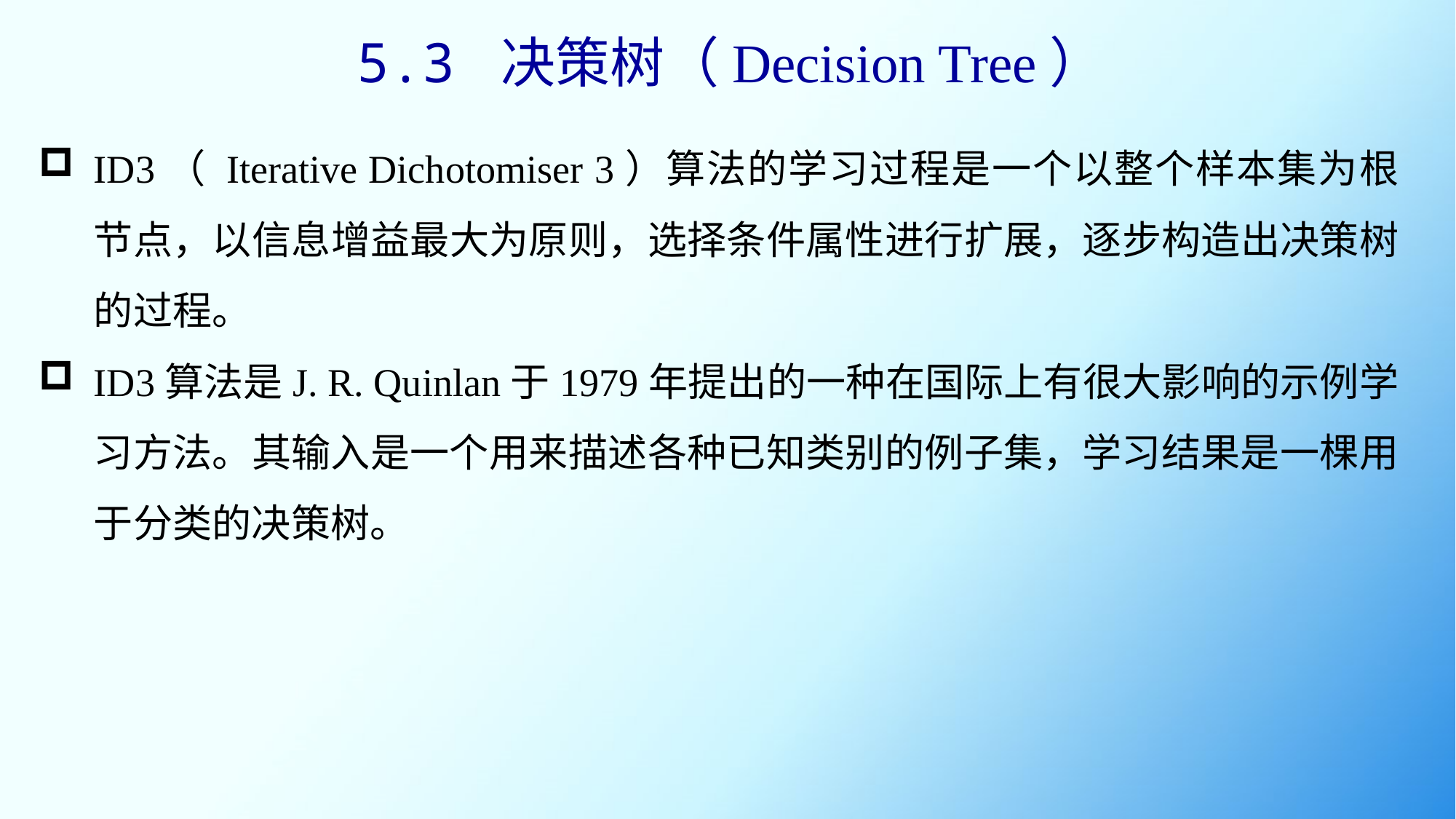

5.3 决策树（Decision Tree）
ID3（ Iterative Dichotomiser 3）算法的学习过程是一个以整个样本集为根节点，以信息增益最大为原则，选择条件属性进行扩展，逐步构造出决策树的过程。
ID3算法是J. R. Quinlan于1979年提出的一种在国际上有很大影响的示例学习方法。其输入是一个用来描述各种已知类别的例子集，学习结果是一棵用于分类的决策树。